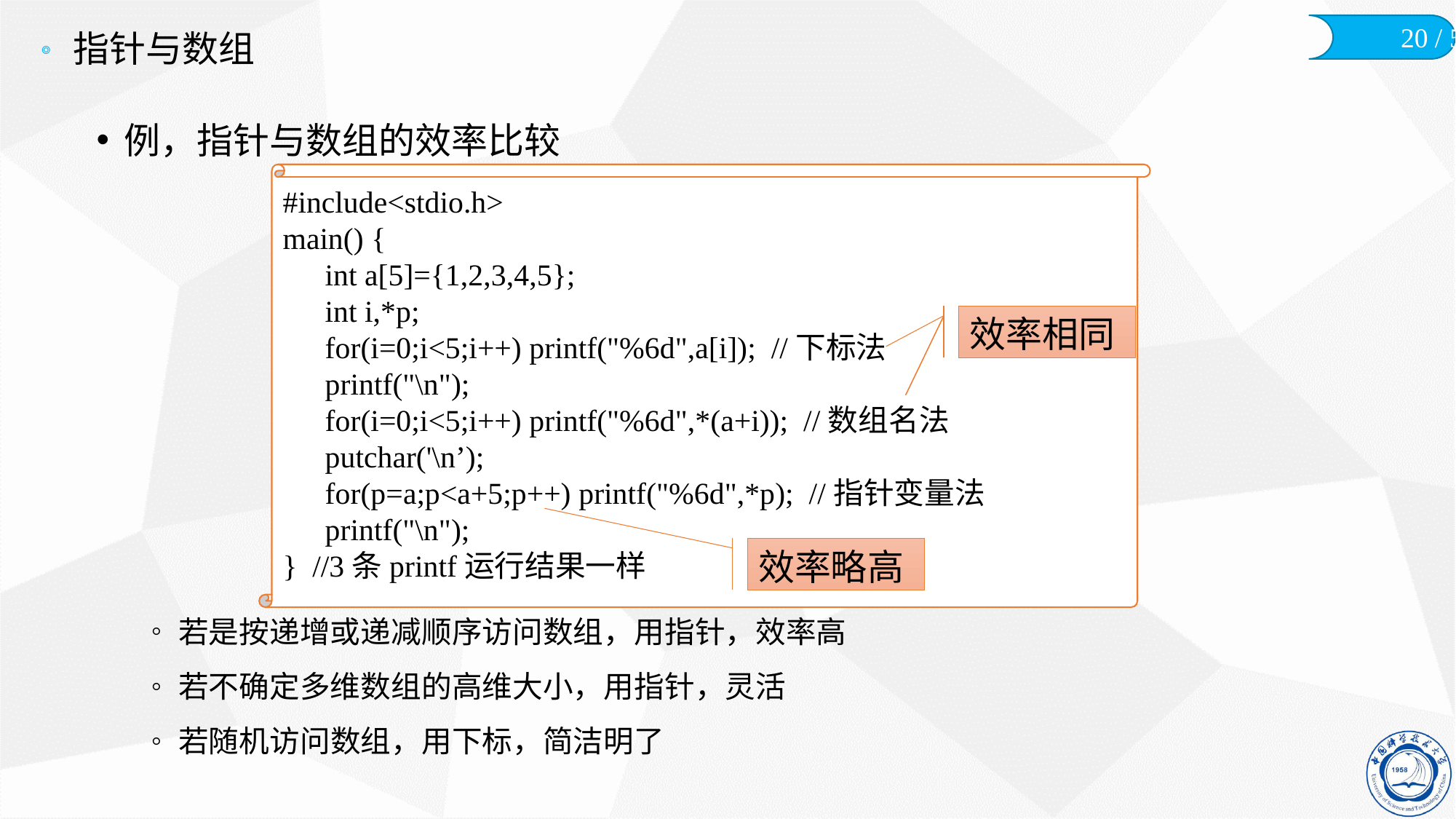

# 指针与数组
例，指针与数组的效率比较

若是按递增或递减顺序访问数组，用指针，效率高
若不确定多维数组的高维大小，用指针，灵活
若随机访问数组，用下标，简洁明了
#include<stdio.h>
main() {
	int a[5]={1,2,3,4,5};
	int i,*p;
	for(i=0;i<5;i++) printf("%6d",a[i]);  //下标法
	printf("\n");
	for(i=0;i<5;i++) printf("%6d",*(a+i));  //数组名法
	putchar('\n’);
	for(p=a;p<a+5;p++) printf("%6d",*p);  //指针变量法
	printf("\n");
}  //3条printf运行结果一样

效率相同
效率略高